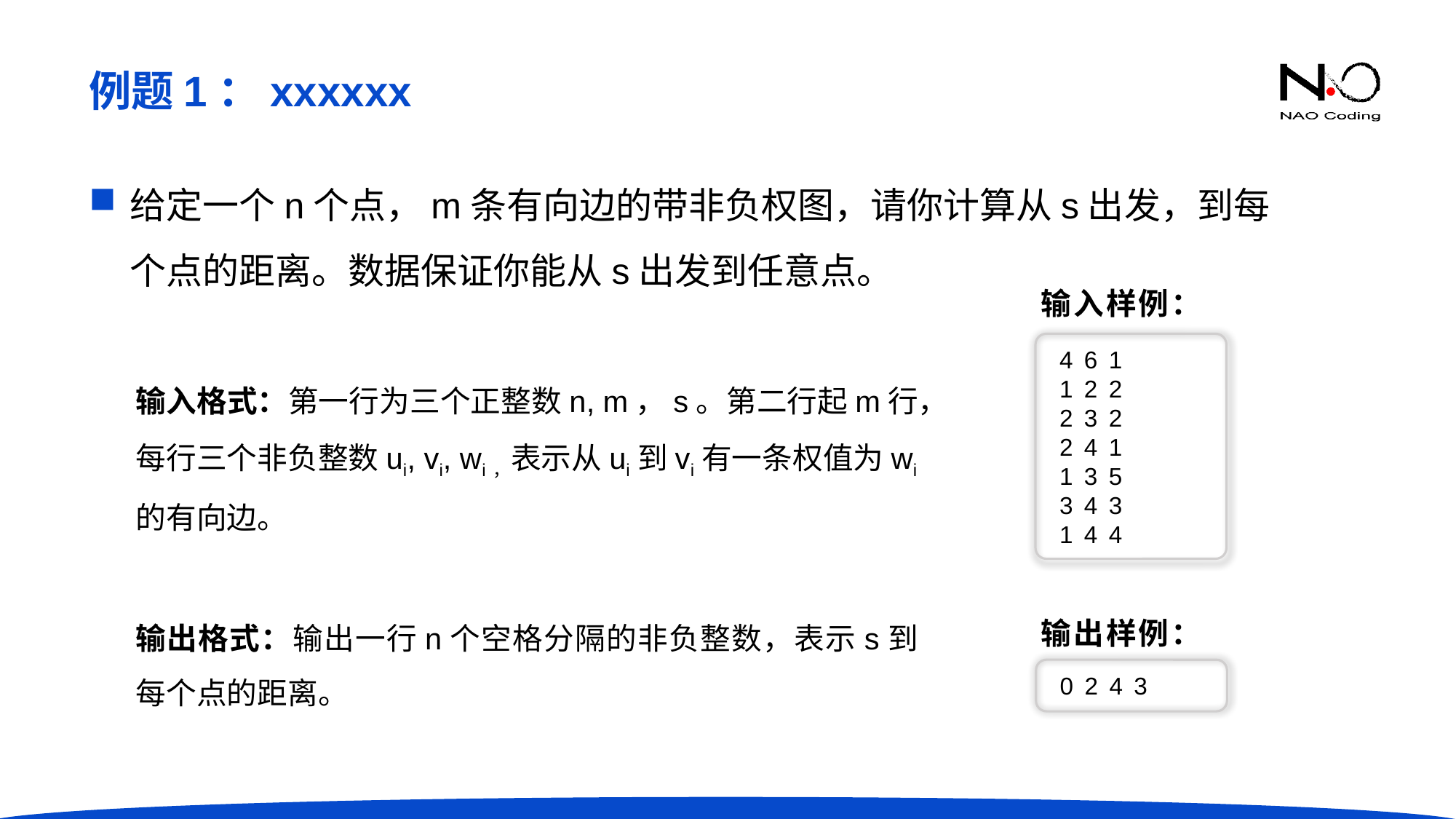

例题1：xxxxxx
给定一个n个点，m条有向边的带非负权图，请你计算从s出发，到每个点的距离。数据保证你能从s出发到任意点。
输入样例：

4 6 1
1 2 2
2 3 2
2 4 1
1 3 5
3 4 3
1 4 4
输入格式：第一行为三个正整数n, m，s。第二行起m行，每行三个非负整数ui, vi, wi，表示从ui到vi有一条权值为wi的有向边。
输出样例：
输出格式：输出一行n个空格分隔的非负整数，表示s到每个点的距离。

0 2 4 3